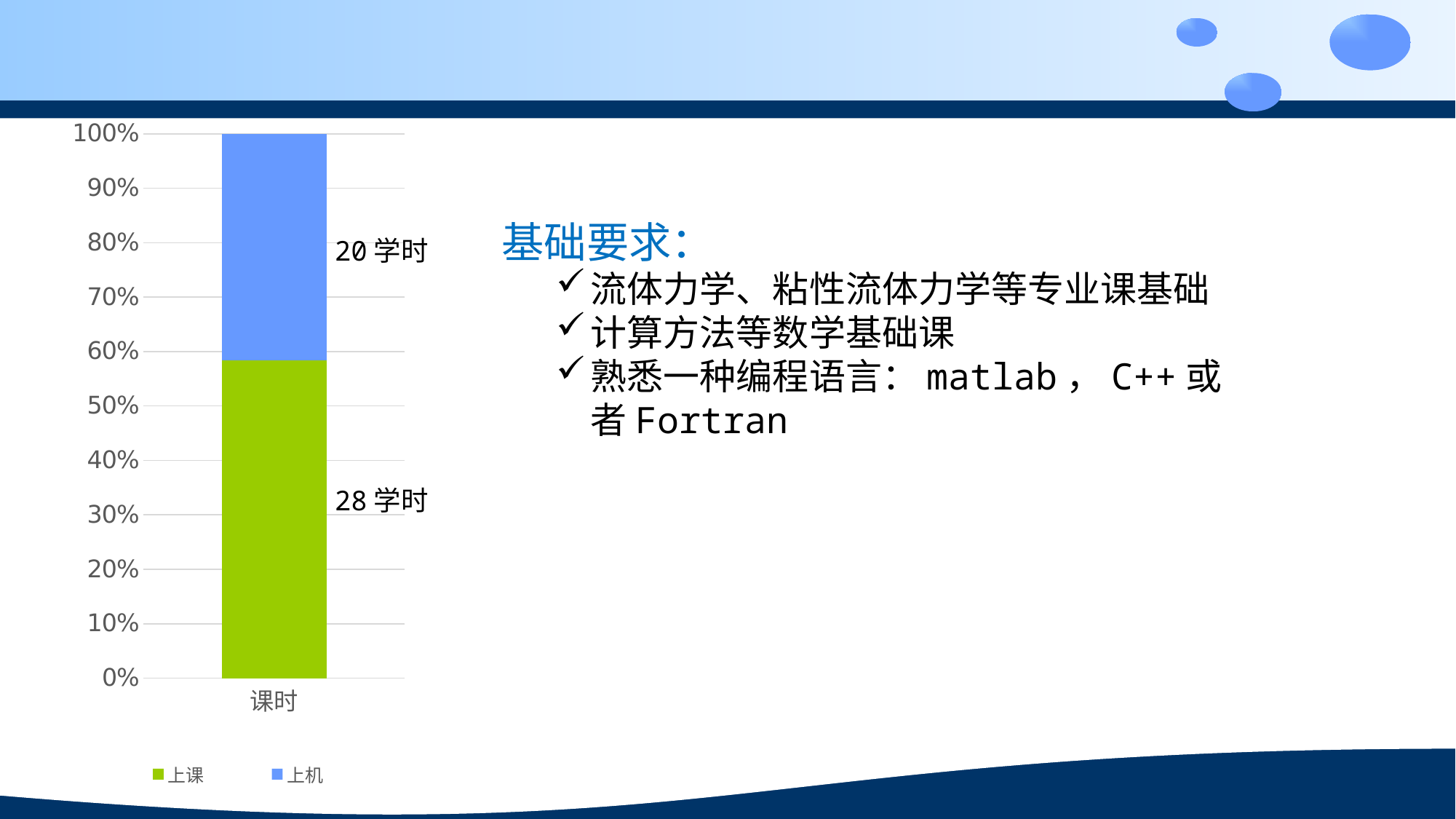

### Chart

| Category | 上课 | 上机 |
|---|---|---|
| 课时 | 28.0 | 20.0 |
基础要求：
流体力学、粘性流体力学等专业课基础
计算方法等数学基础课
熟悉一种编程语言：matlab，C++或者Fortran

20学时
28学时